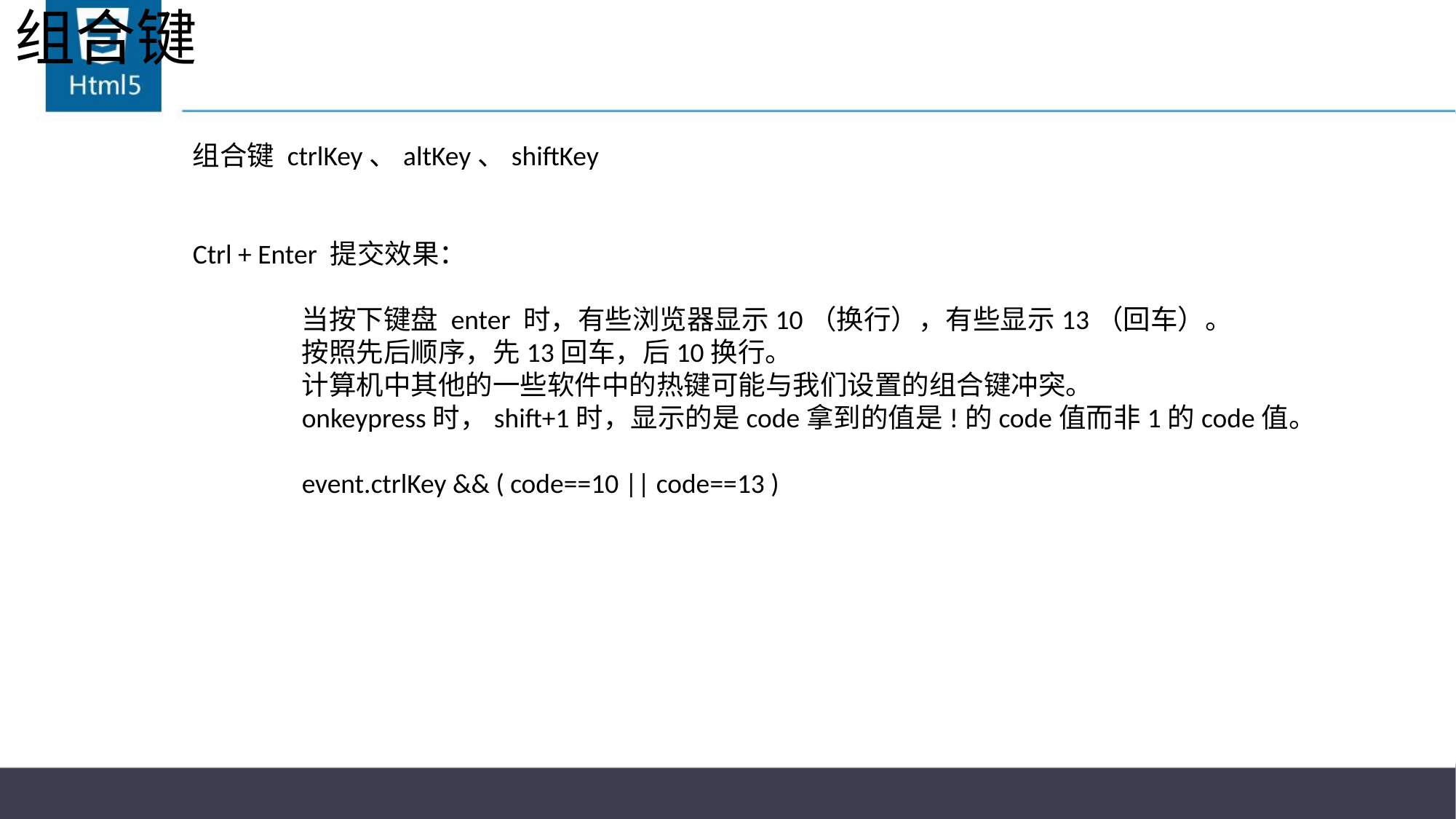

# 组合键
组合键 ctrlKey、altKey、shiftKey

Ctrl + Enter 提交效果：

	当按下键盘 enter 时，有些浏览器显示10（换行），有些显示13（回车）。
	按照先后顺序，先13回车，后10换行。
	计算机中其他的一些软件中的热键可能与我们设置的组合键冲突。
	onkeypress时，shift+1时，显示的是code拿到的值是!的code值而非1的code值。

	event.ctrlKey && ( code==10 || code==13 )